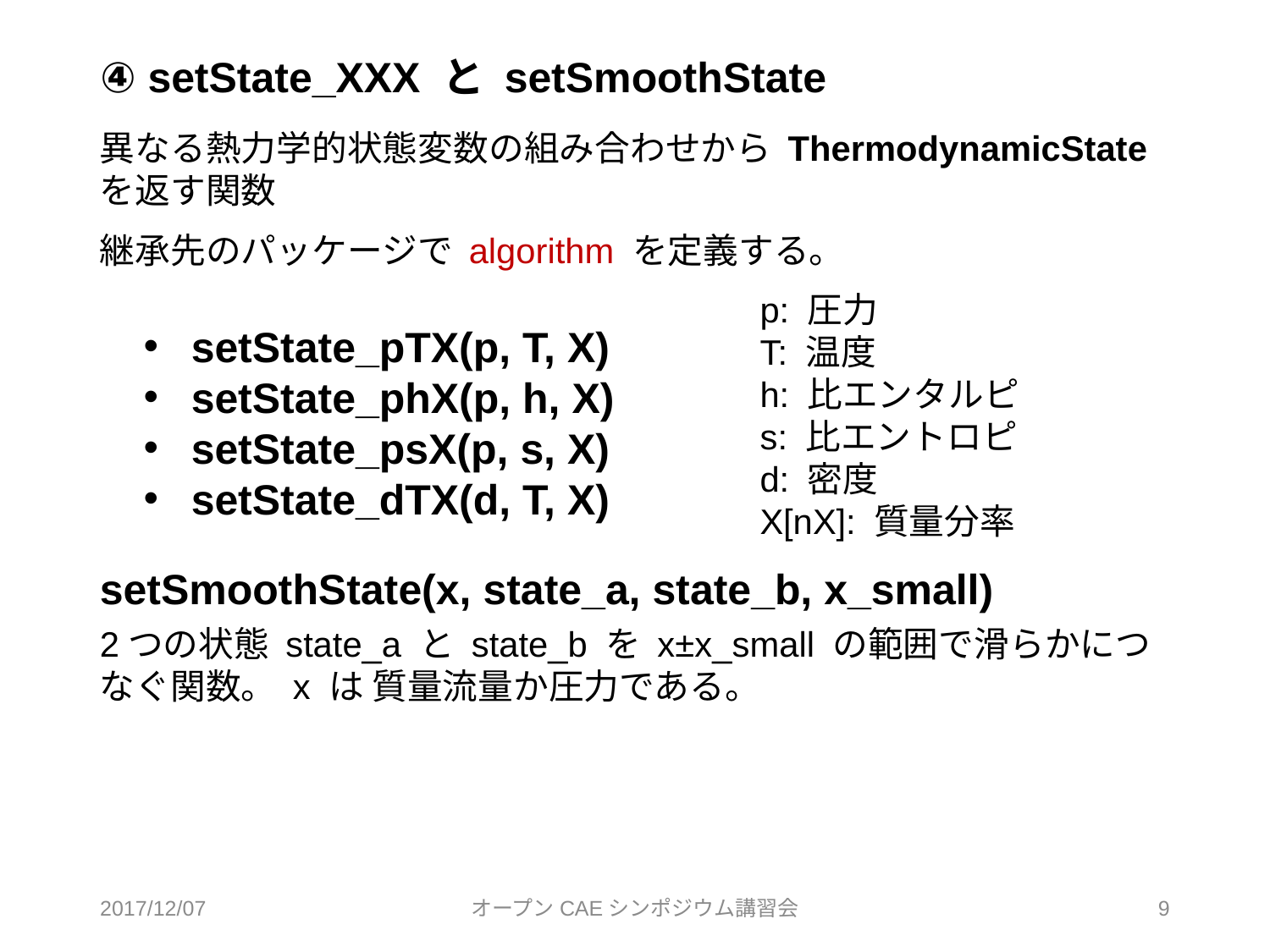

# ④ setState_XXX と setSmoothState
異なる熱力学的状態変数の組み合わせから ThermodynamicState を返す関数
継承先のパッケージで algorithm を定義する。
p: 圧力
T: 温度
h: 比エンタルピ
s: 比エントロピ
d: 密度
X[nX]: 質量分率
setState_pTX(p, T, X)
setState_phX(p, h, X)
setState_psX(p, s, X)
setState_dTX(d, T, X)
setSmoothState(x, state_a, state_b, x_small)
2つの状態 state_a と state_b を x±x_small の範囲で滑らかにつなぐ関数。 x は 質量流量か圧力である。
2017/12/07
オープンCAEシンポジウム講習会
9